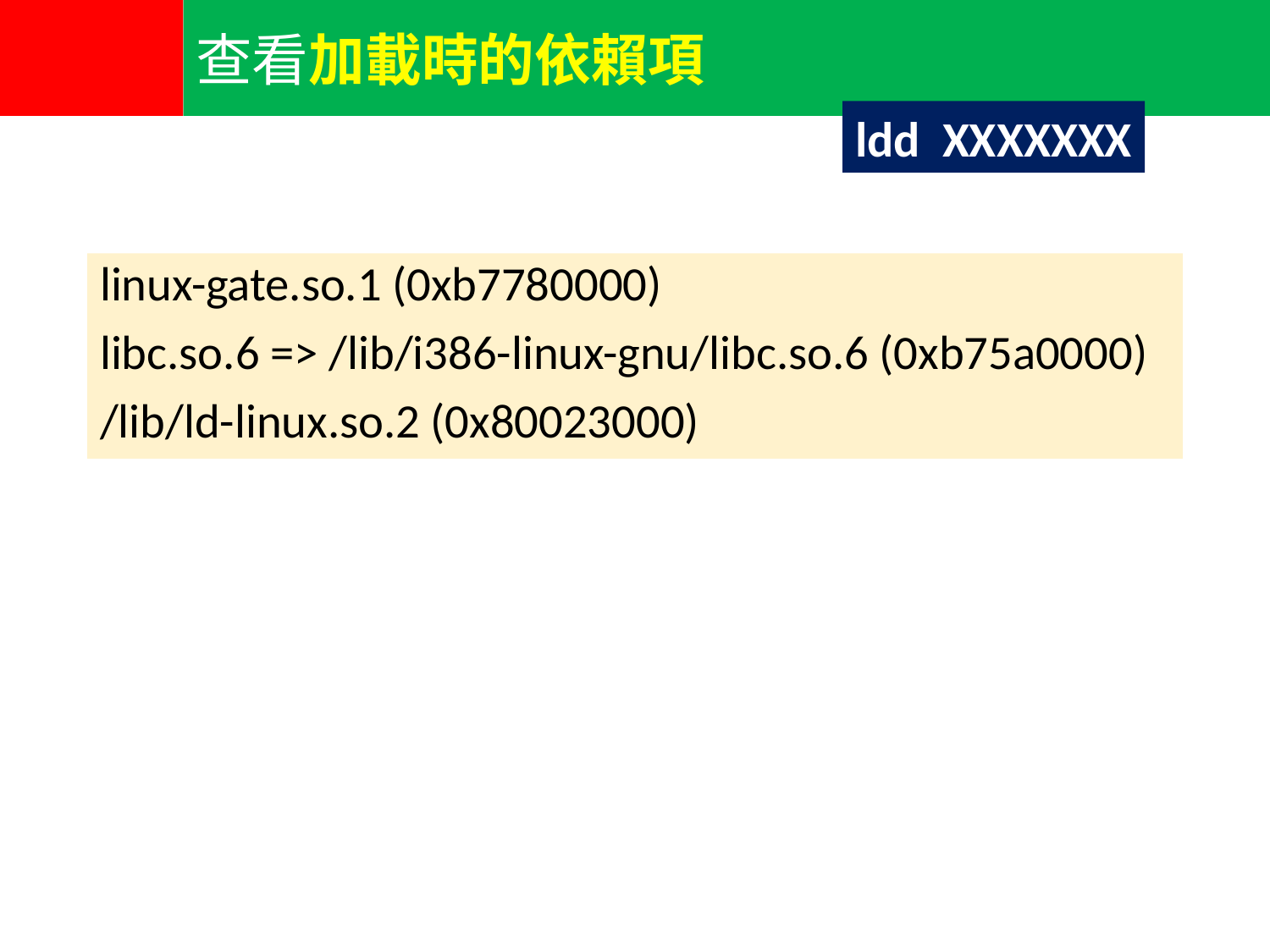

查看加載時的依賴項
ldd  XXXXXXX
linux-gate.so.1 (0xb7780000)
libc.so.6 => /lib/i386-linux-gnu/libc.so.6 (0xb75a0000)
/lib/ld-linux.so.2 (0x80023000)